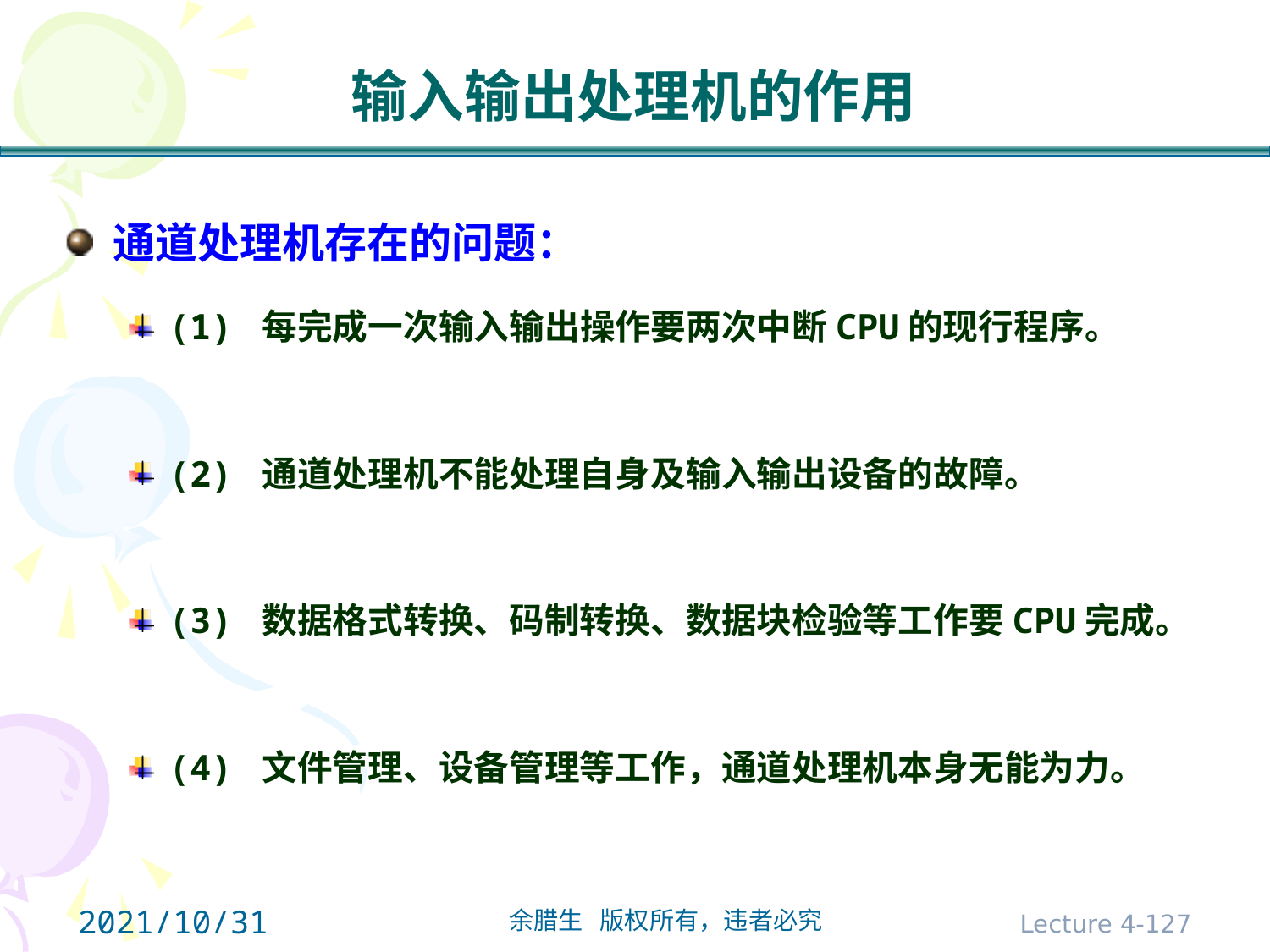

# 输入输出处理机的作用
通道处理机存在的问题：
(1) 每完成一次输入输出操作要两次中断CPU的现行程序。

(2) 通道处理机不能处理自身及输入输出设备的故障。

(3) 数据格式转换、码制转换、数据块检验等工作要CPU完成。

(4) 文件管理、设备管理等工作，通道处理机本身无能为力。
2021/10/31
Lecture 4-127